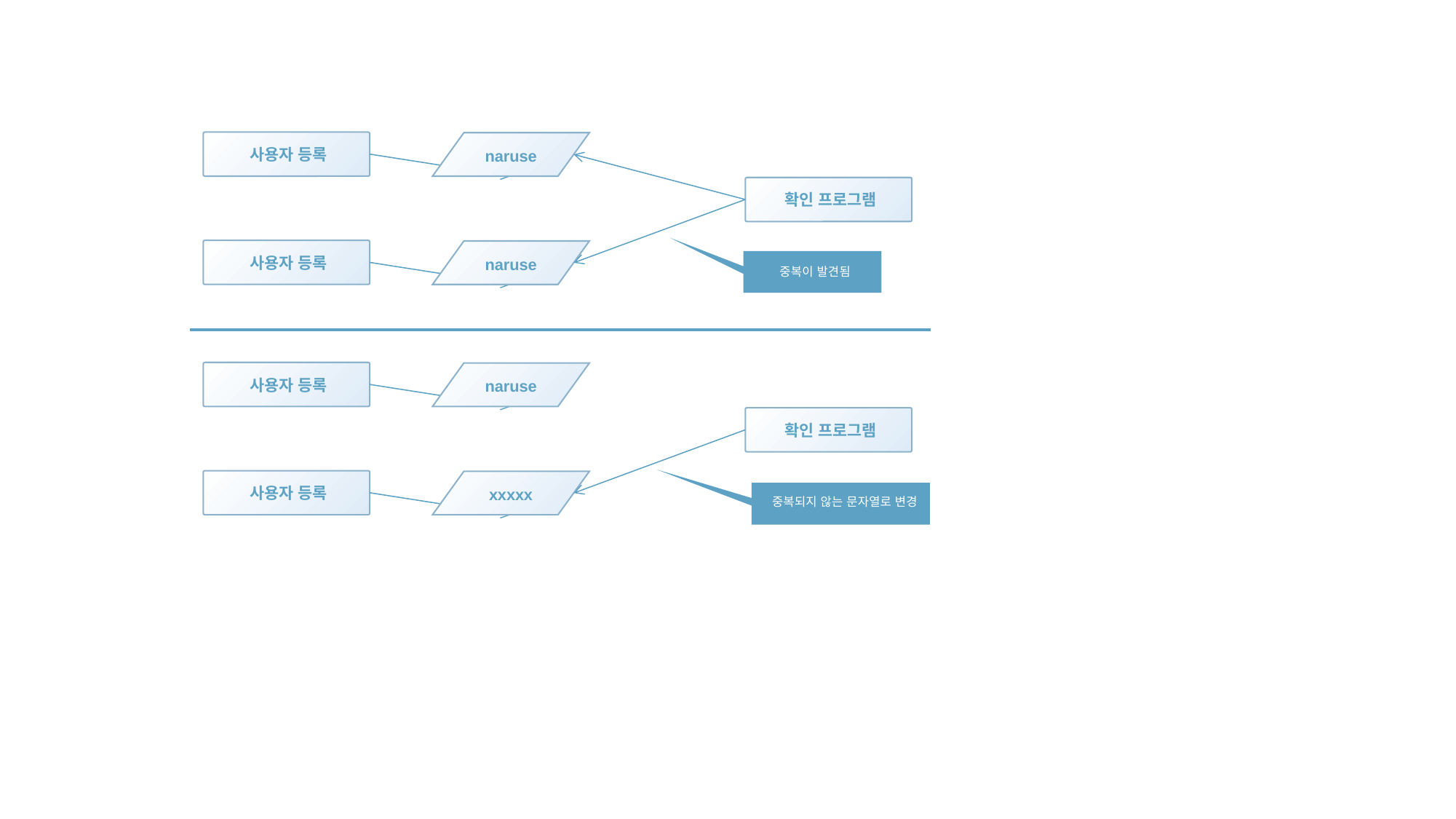

사용자 등록

naruse

확인 프로그램

사용자 등록

naruse
중복이 발견됨

사용자 등록

naruse

확인 프로그램

사용자 등록

xxxxx
중복되지 않는 문자열로 변경